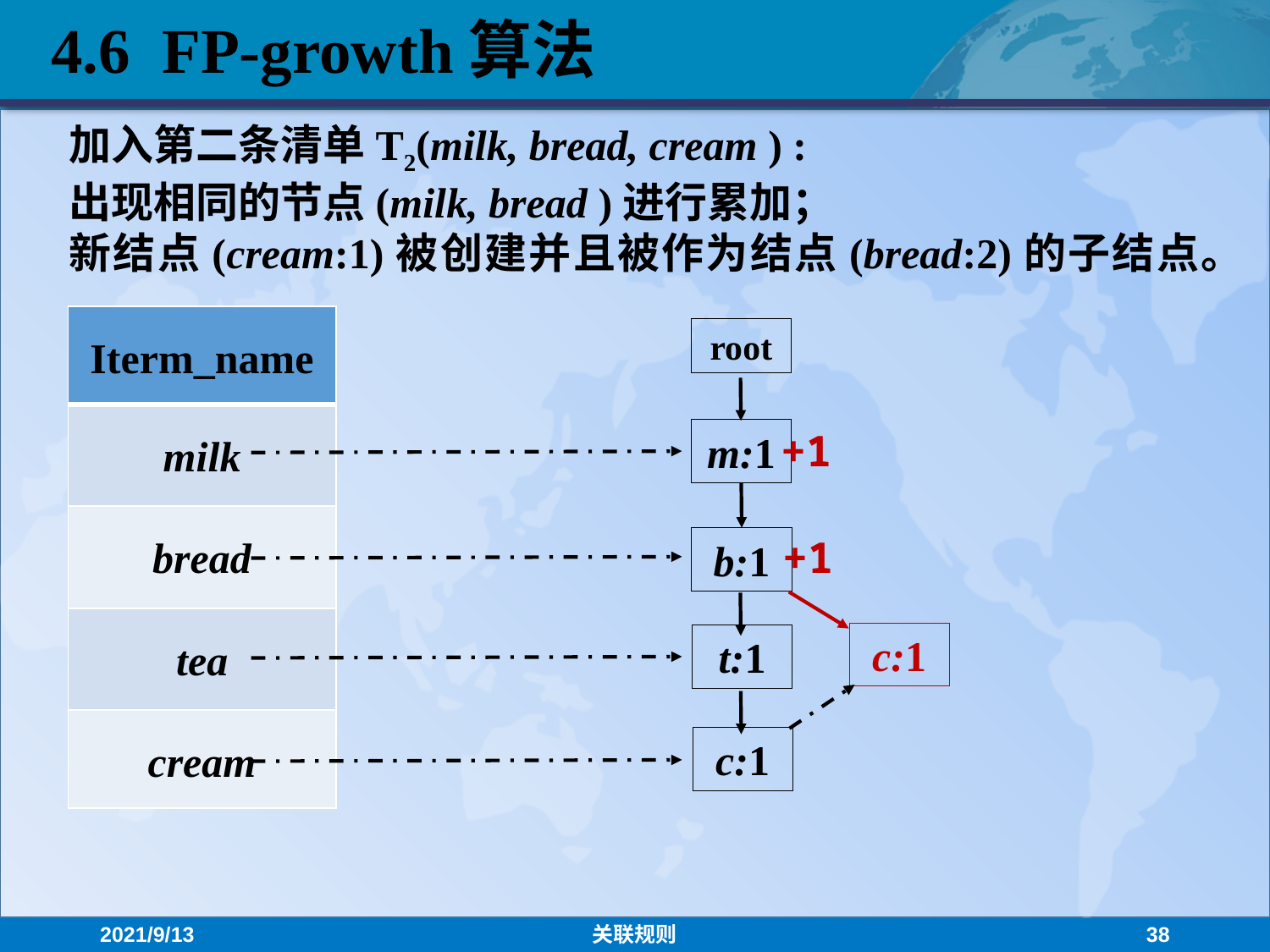

4.6  FP-growth算法
加入第二条清单T2(milk, bread, cream ) :
出现相同的节点(milk, bread )进行累加；
新结点(cream:1)被创建并且被作为结点(bread:2)的子结点。
| Iterm\_name |
| --- |
| milk |
| bread |
| tea |
| cream |
root
+1
m:1
+1
b:1
c:1
t:1
c:1
2021/9/13
关联规则
38